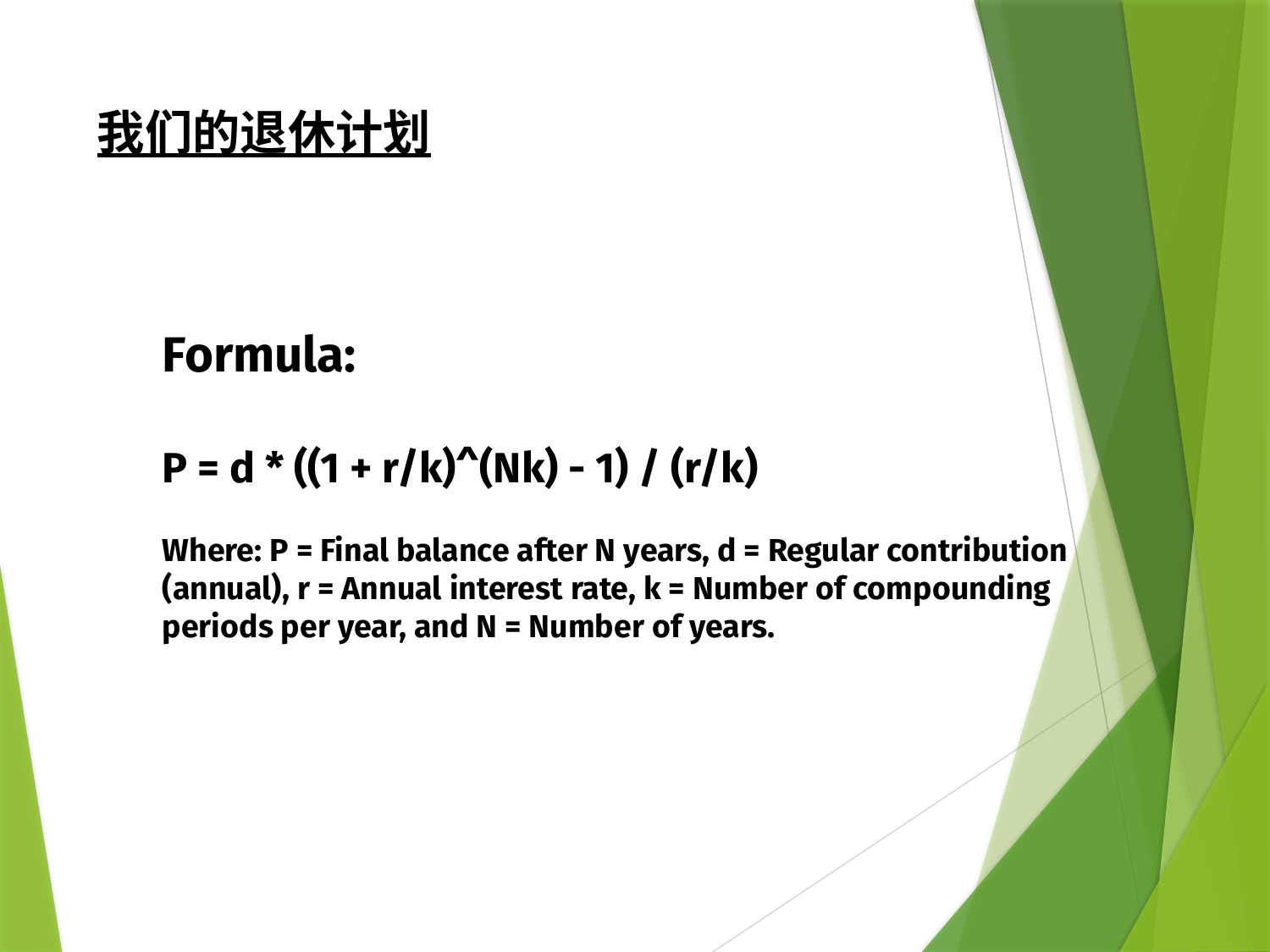

我们的退休计划
Formula:

P = d * ((1 + r/k)^(Nk) - 1) / (r/k)

Where: P = Final balance after N years, d = Regular contribution (annual), r = Annual interest rate, k = Number of compounding periods per year, and N = Number of years.